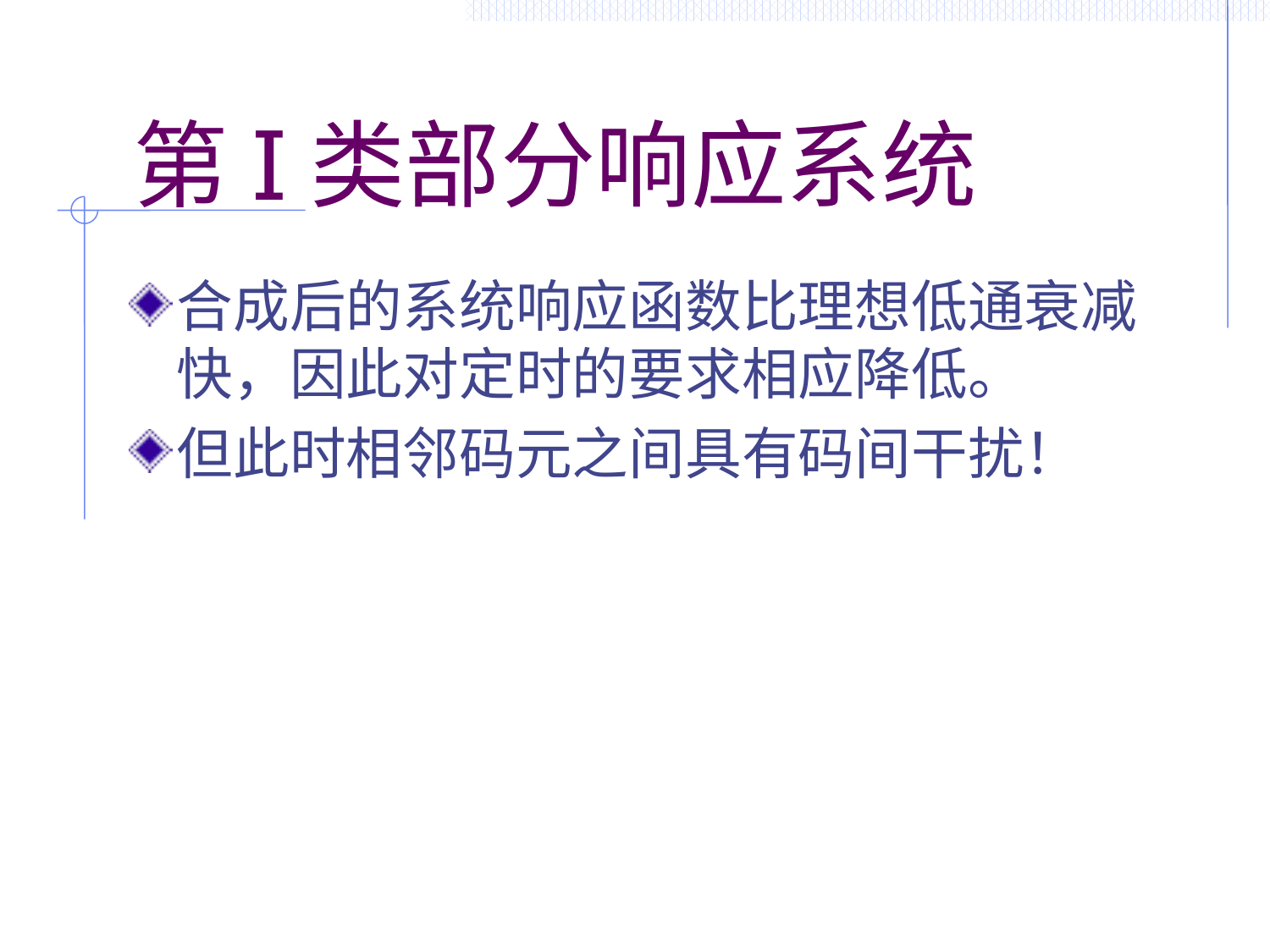

# 第I类部分响应系统
合成后的系统响应函数比理想低通衰减快，因此对定时的要求相应降低。
但此时相邻码元之间具有码间干扰！